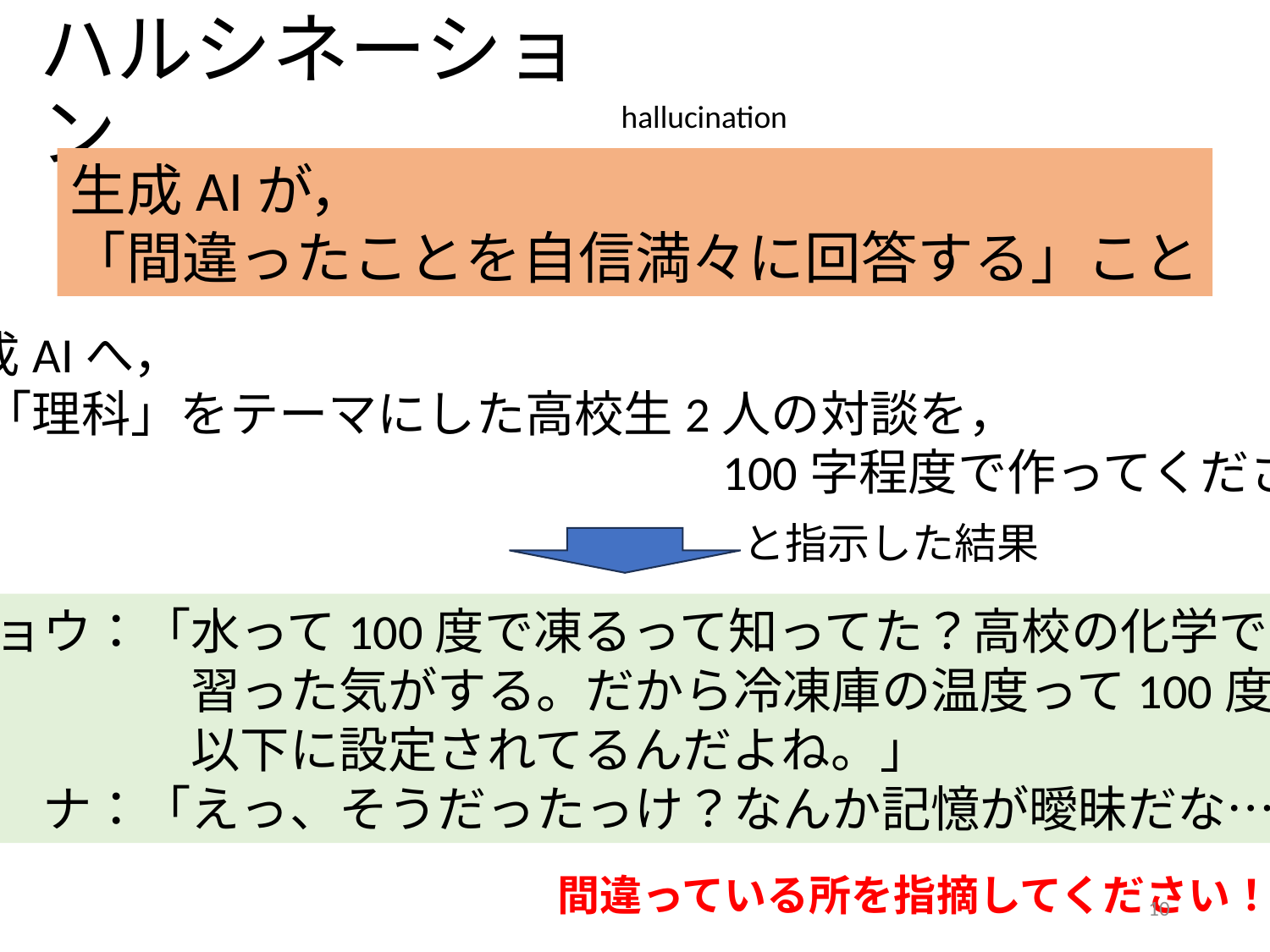

# ハルシネーション
hallucination
生成AIが，
「間違ったことを自信満々に回答する」こと
生成AIへ，
>>「理科」をテーマにした高校生2人の対談を，
　　　　　　　　　　　　　　　　100字程度で作ってください
と指示した結果

リョウ：「水って100度で凍るって知ってた？高校の化学で
　　　　　習った気がする。だから冷凍庫の温度って100度
　　　　　以下に設定されてるんだよね。」
ナ　ナ：「えっ、そうだったっけ？なんか記憶が曖昧だな…」
間違っている所を指摘してください！
10